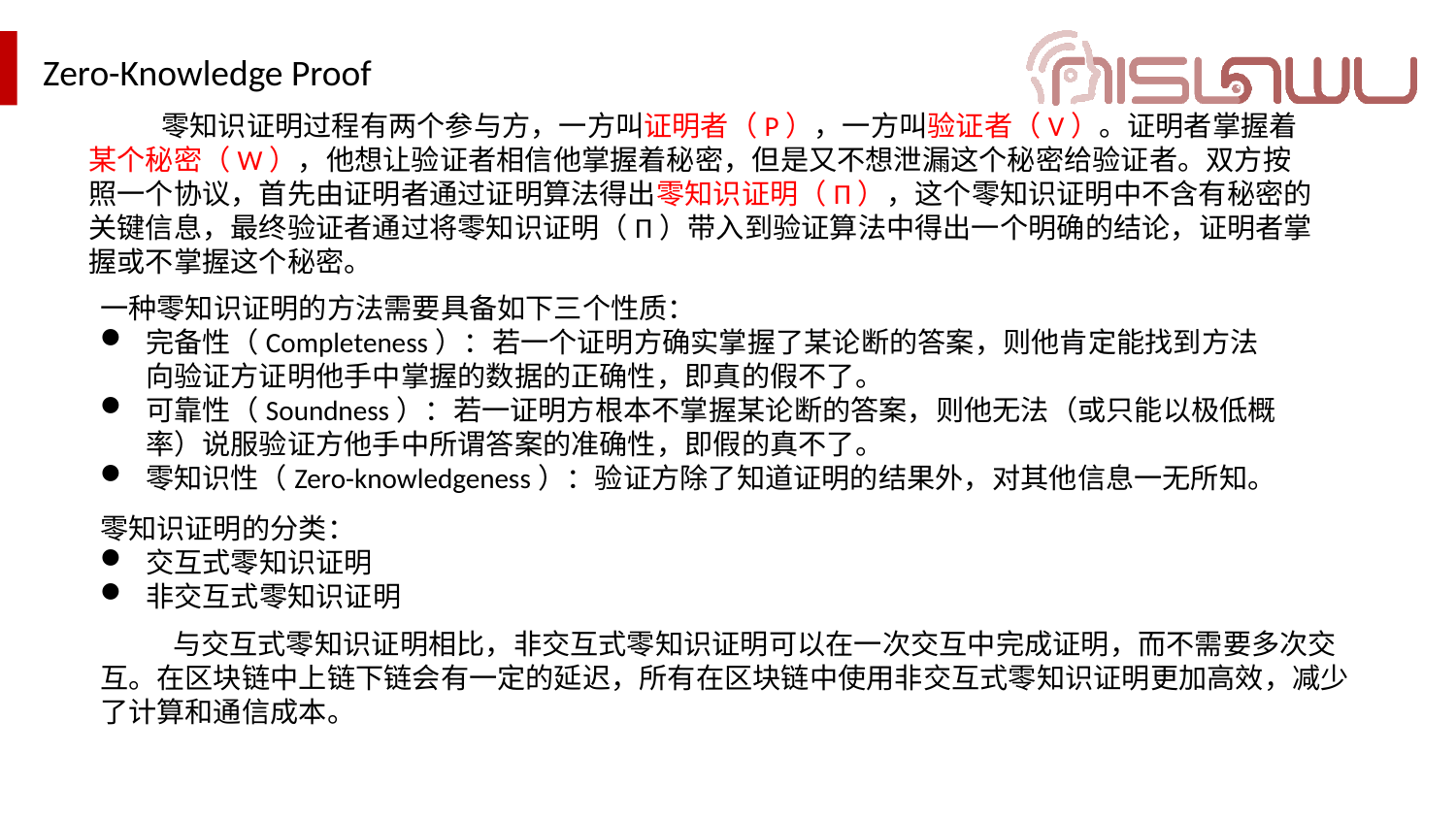

Zero-Knowledge Proof
零知识证明过程有两个参与方，一方叫证明者（P），一方叫验证者（V）。证明者掌握着某个秘密（W），他想让验证者相信他掌握着秘密，但是又不想泄漏这个秘密给验证者。双方按照一个协议，首先由证明者通过证明算法得出零知识证明（Π），这个零知识证明中不含有秘密的关键信息，最终验证者通过将零知识证明（Π）带入到验证算法中得出一个明确的结论，证明者掌握或不掌握这个秘密。
一种零知识证明的方法需要具备如下三个性质：
完备性（Completeness）：若一个证明方确实掌握了某论断的答案，则他肯定能找到方法向验证方证明他手中掌握的数据的正确性，即真的假不了。
可靠性（Soundness）：若一证明方根本不掌握某论断的答案，则他无法（或只能以极低概率）说服验证方他手中所谓答案的准确性，即假的真不了。
零知识性（Zero-knowledgeness）：验证方除了知道证明的结果外，对其他信息一无所知。
零知识证明的分类：
交互式零知识证明
非交互式零知识证明
与交互式零知识证明相比，非交互式零知识证明可以在一次交互中完成证明，而不需要多次交互。在区块链中上链下链会有一定的延迟，所有在区块链中使用非交互式零知识证明更加高效，减少了计算和通信成本。